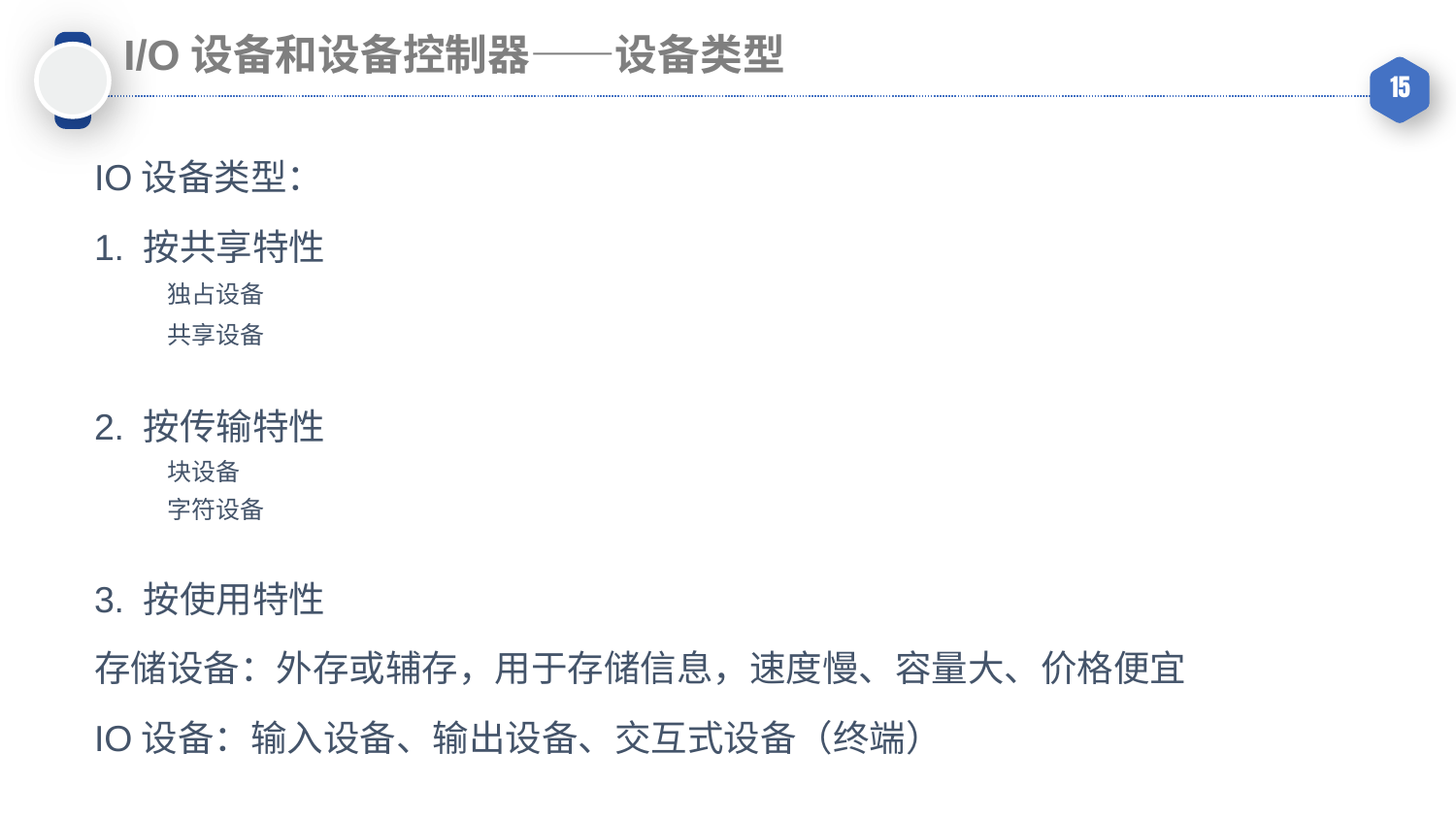

I/O设备和设备控制器——设备类型
IO设备类型：
1. 按共享特性
独占设备
共享设备

2. 按传输特性
块设备
字符设备

3. 按使用特性
存储设备：外存或辅存，用于存储信息，速度慢、容量大、价格便宜
IO设备：输入设备、输出设备、交互式设备（终端）